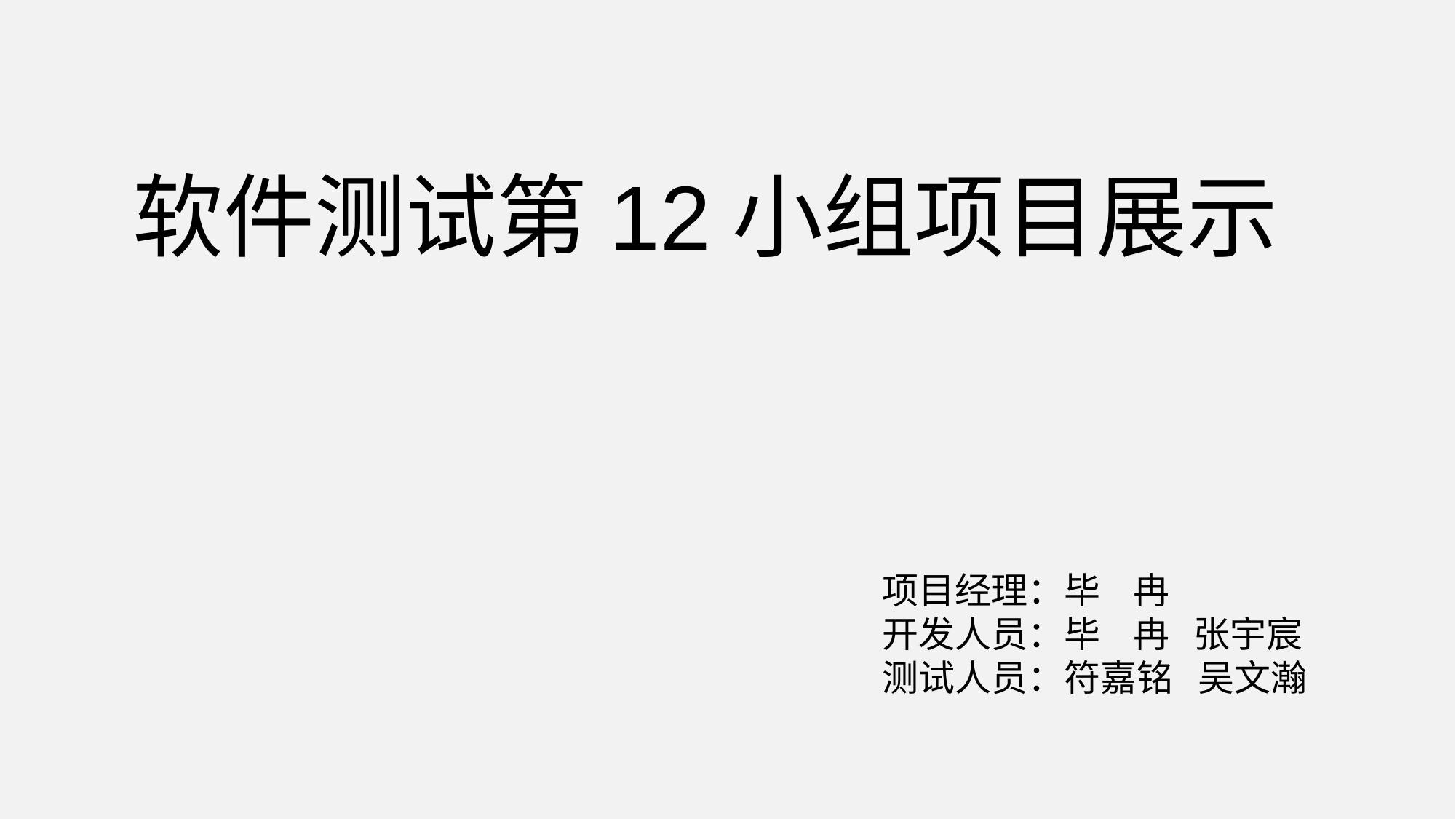

软件测试第12小组项目展示

    项目经理：毕    冉
    开发人员：毕    冉   张宇宸
    测试人员：符嘉铭   吴文瀚